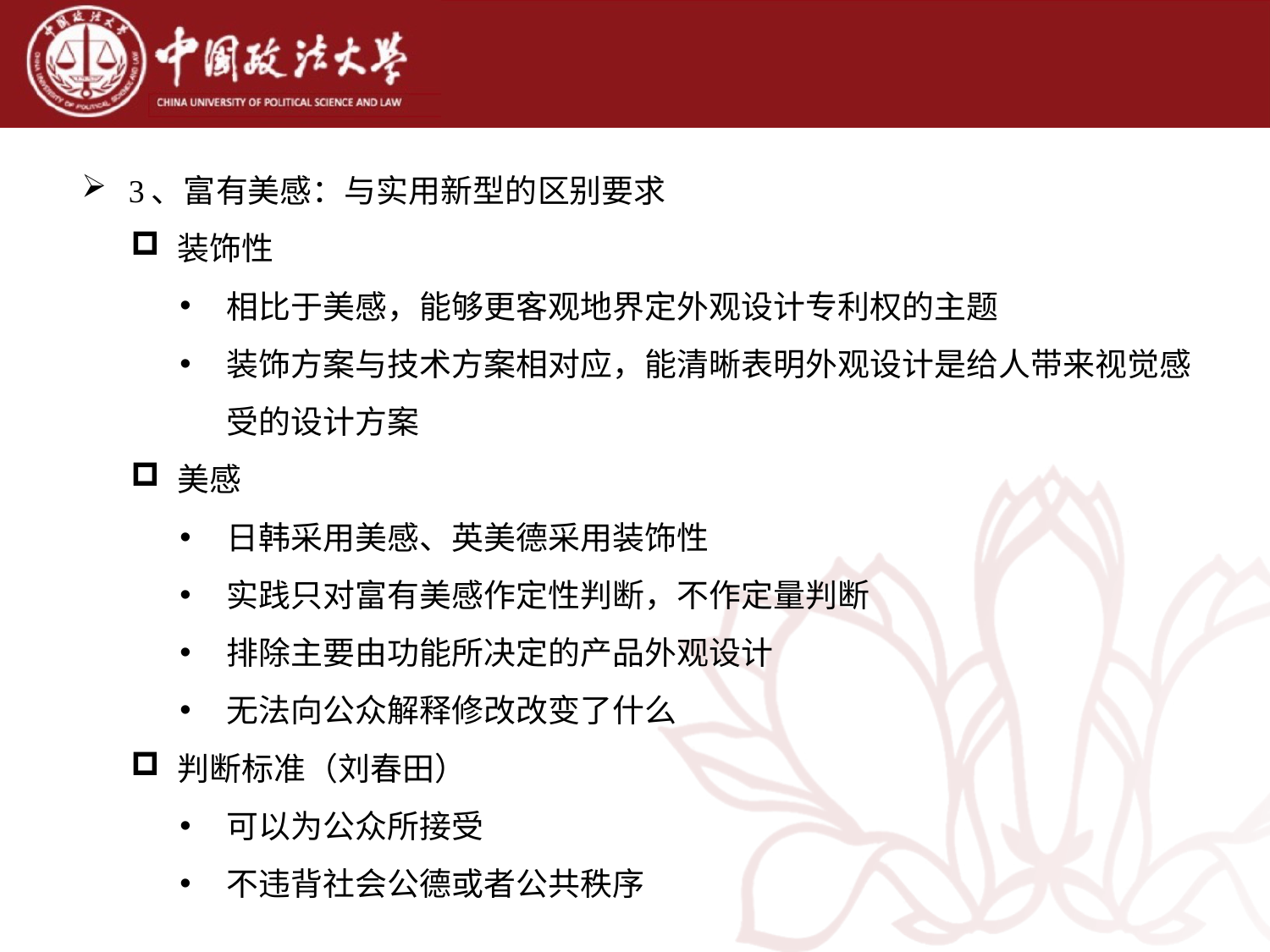

3、富有美感：与实用新型的区别要求
装饰性
相比于美感，能够更客观地界定外观设计专利权的主题
装饰方案与技术方案相对应，能清晰表明外观设计是给人带来视觉感受的设计方案
美感
日韩采用美感、英美德采用装饰性
实践只对富有美感作定性判断，不作定量判断
排除主要由功能所决定的产品外观设计
无法向公众解释修改改变了什么
判断标准（刘春田）
可以为公众所接受
不违背社会公德或者公共秩序